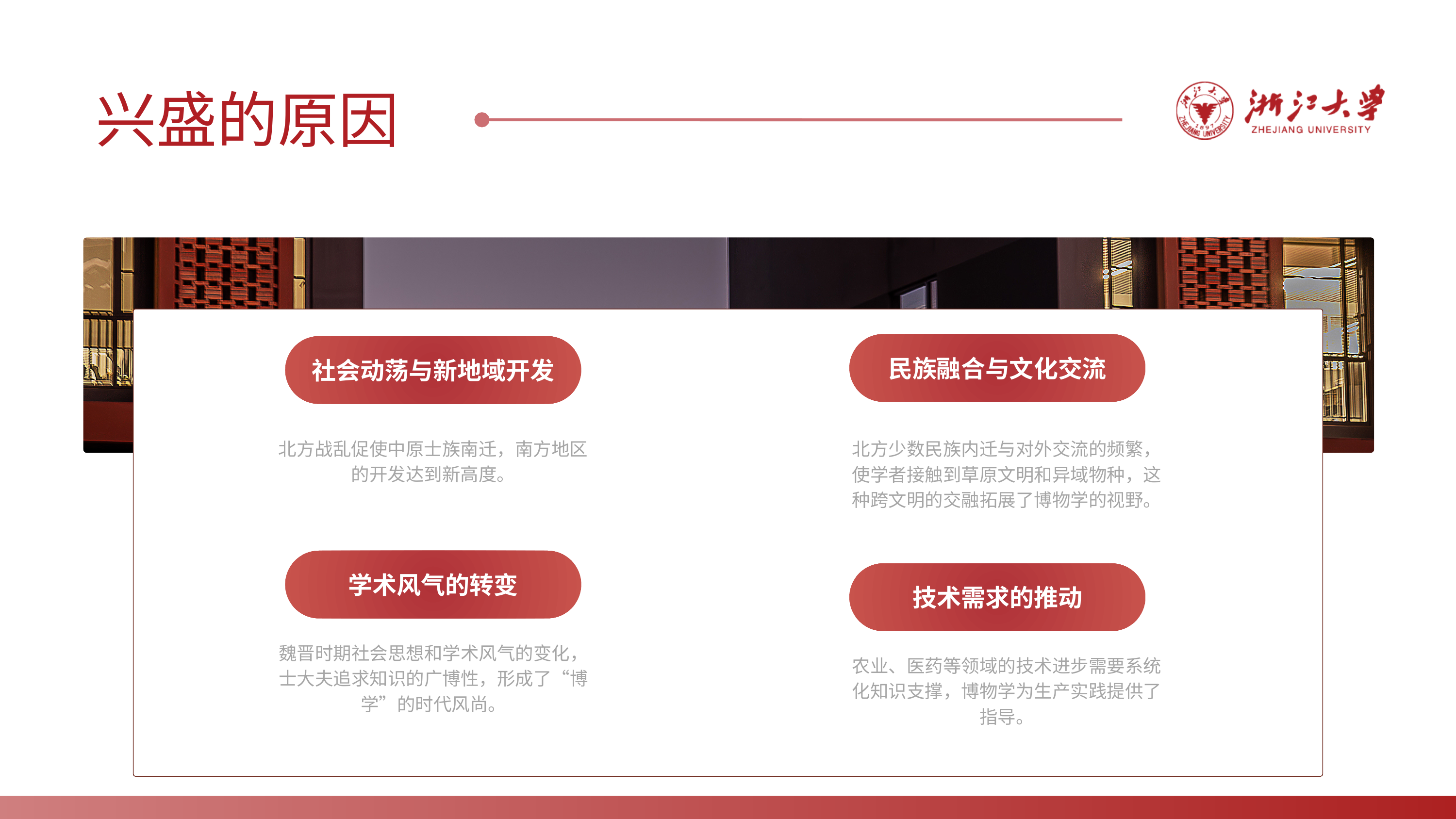

兴盛的原因

民族融合与文化交流
社会动荡与新地域开发
北方战乱促使中原士族南迁，南方地区的开发达到新高度。
北方少数民族内迁与对外交流的频繁，使学者接触到草原文明和异域物种，这种跨文明的交融拓展了博物学的视野。
学术风气的转变
技术需求的推动
魏晋时期社会思想和学术风气的变化，士大夫追求知识的广博性，形成了“博学”的时代风尚。
农业、医药等领域的技术进步需要系统化知识支撑，博物学为生产实践提供了指导。